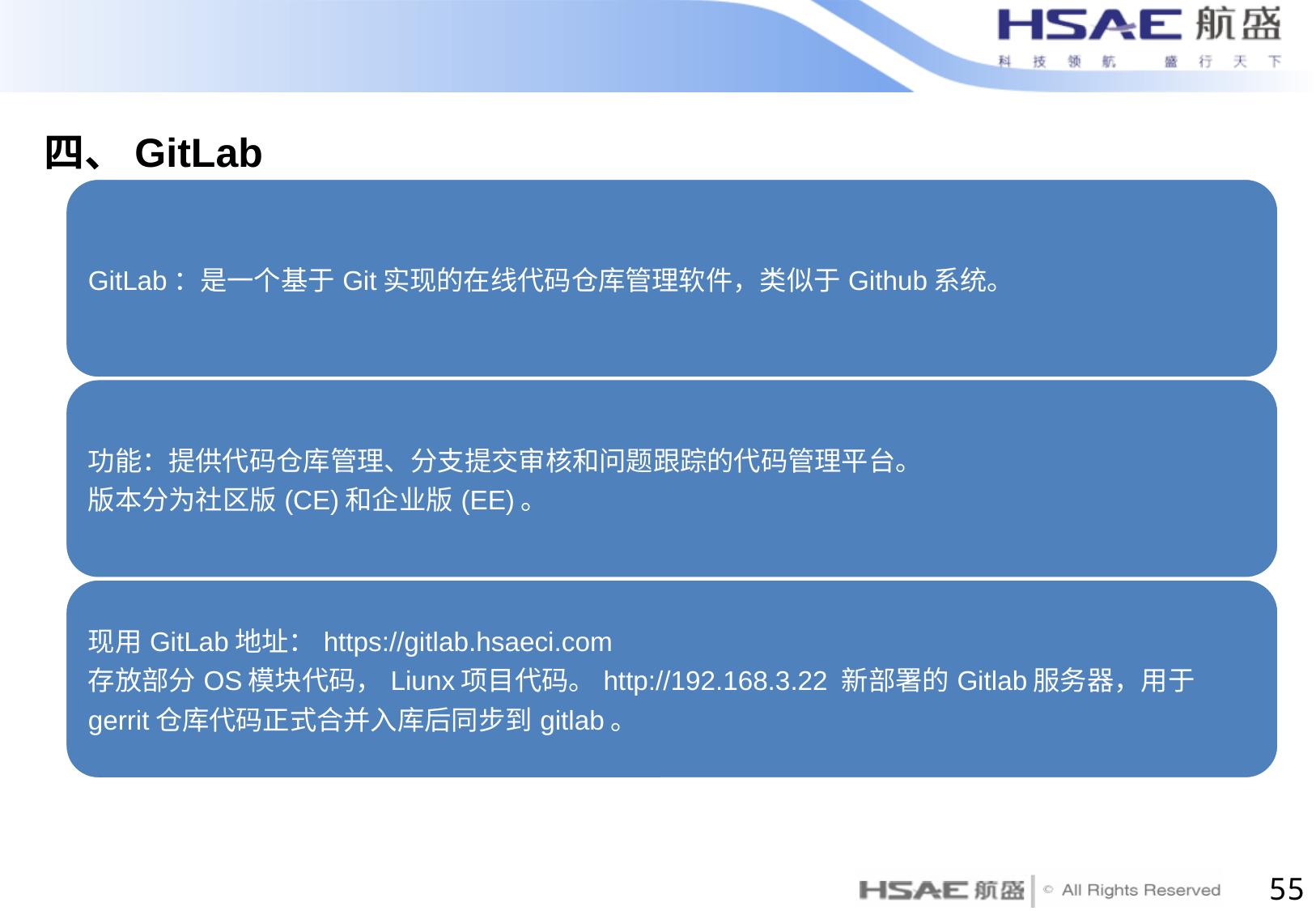

四、GitLab
GitLab：是一个基于Git实现的在线代码仓库管理软件，类似于Github系统。
功能：提供代码仓库管理、分支提交审核和问题跟踪的代码管理平台。
版本分为社区版(CE)和企业版(EE)。
现用GitLab地址：https://gitlab.hsaeci.com 存放部分OS模块代码，Liunx项目代码。http://192.168.3.22 新部署的Gitlab服务器，用于gerrit仓库代码正式合并入库后同步到gitlab。